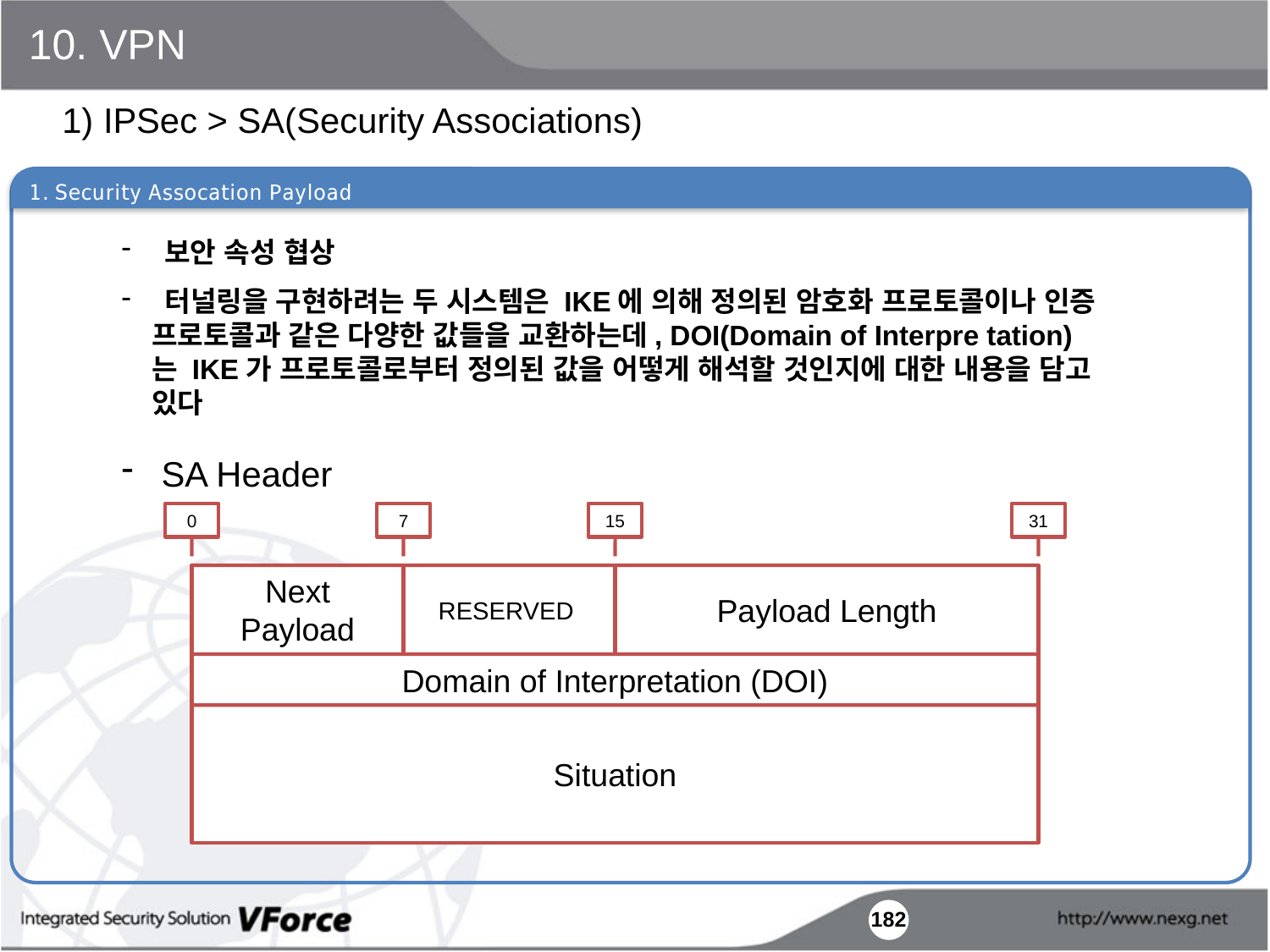

10. VPN
1) IPSec > SA(Security Associations)
1. Security Assocation Payload

 보안 속성 협상
 터널링을 구현하려는 두 시스템은 IKE에 의해 정의된 암호화 프로토콜이나 인증 프로토콜과 같은 다양한 값들을 교환하는데, DOI(Domain of Interpre tation)는 IKE가 프로토콜로부터 정의된 값을 어떻게 해석할 것인지에 대한 내용을 담고 있다
 SA Header
0
7
15
31

Next Payload

RESERVED

Payload Length
Domain of Interpretation (DOI)

Situation